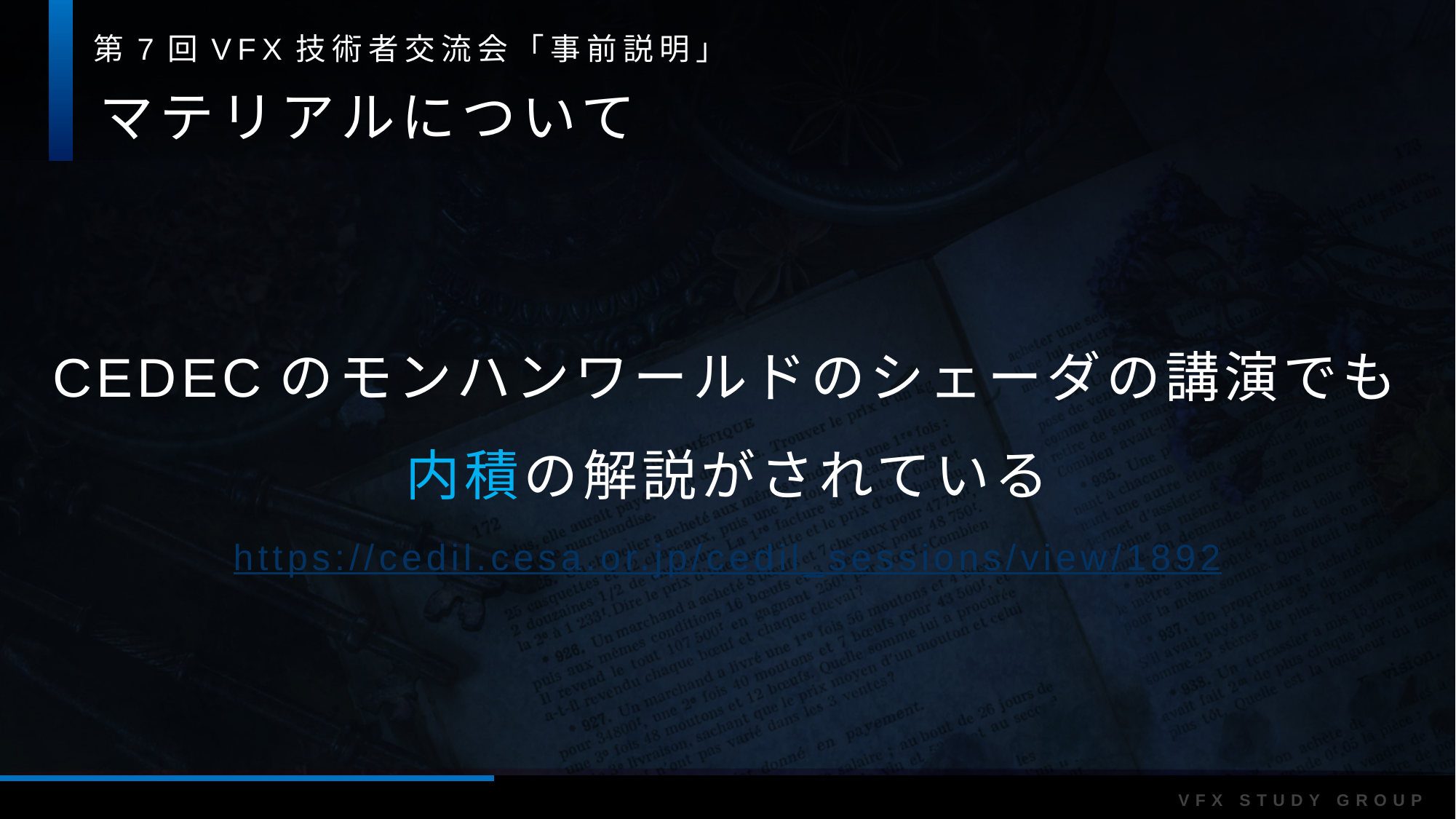

マテリアルについて
CEDECのモンハンワールドのシェーダの講演でも
内積の解説がされている
https://cedil.cesa.or.jp/cedil_sessions/view/1892